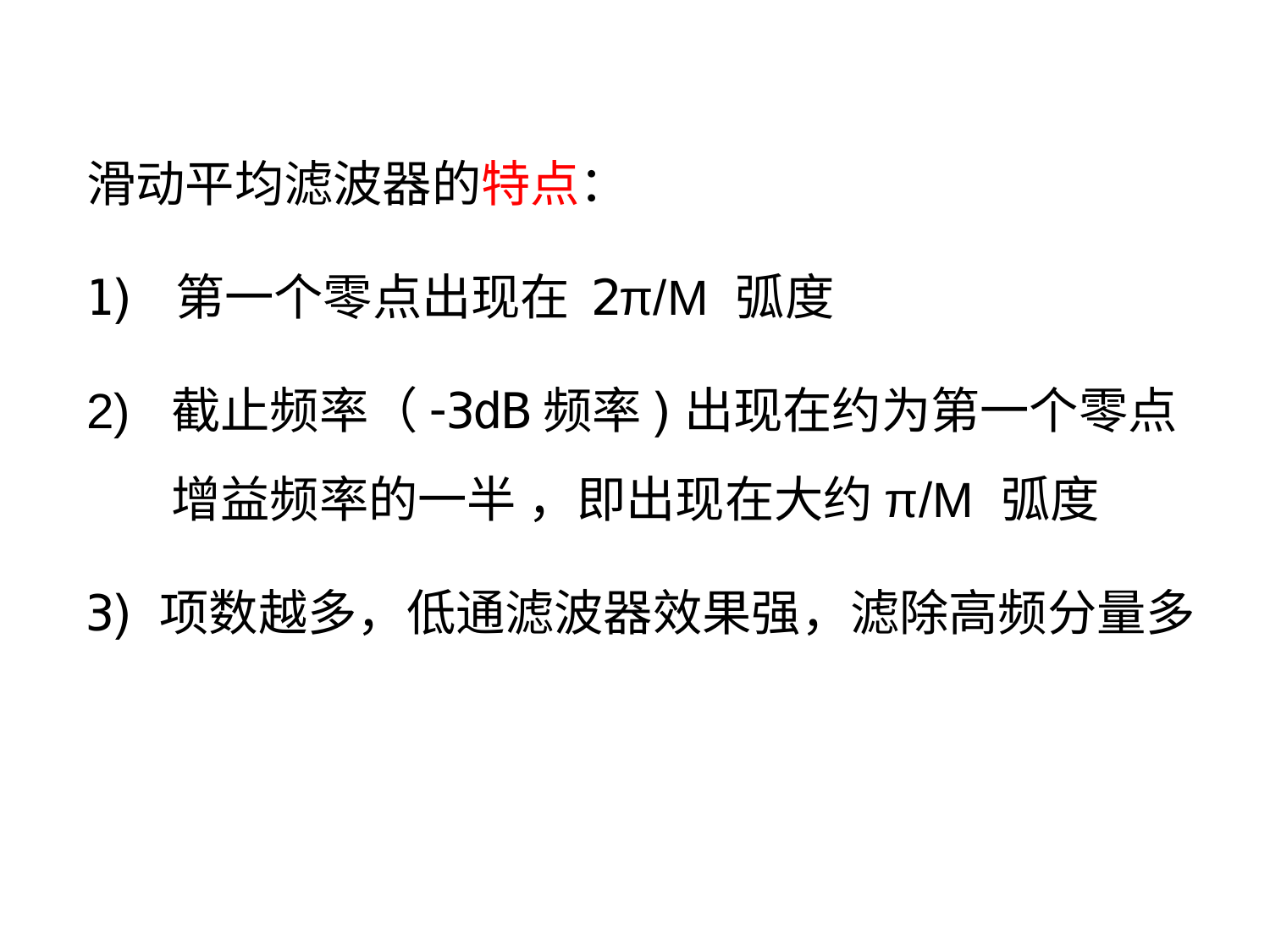

滑动平均滤波器的特点：
1)  第一个零点出现在 2π/M 弧度
截止频率（-3dB频率)出现在约为第一个零点增益频率的一半 ，即出现在大约π/M 弧度
3) 项数越多，低通滤波器效果强，滤除高频分量多